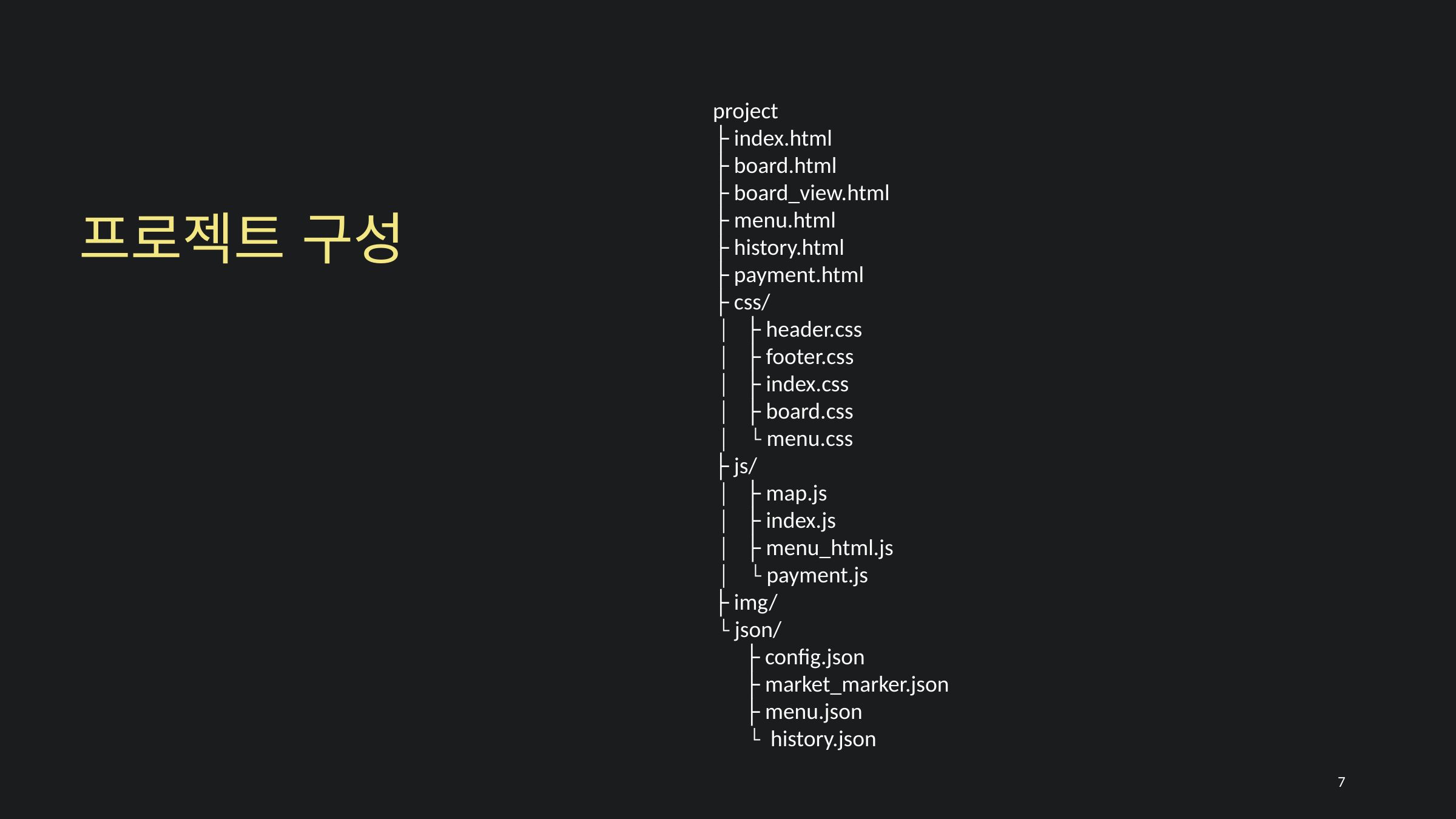

project
├ index.html
├ board.html
├ board_view.html
├ menu.html
├ history.html
├ payment.html
├ css/
 │   ├ header.css
 │   ├ footer.css
 │   ├ index.css
 │   ├ board.css
 │    └ menu.css
├ js/
 │   ├ map.js
 │   ├ index.js
 │   ├ menu_html.js
 │    └ payment.js
├ img/
 └ json/
      ├ config.json
      ├ market_marker.json
      ├ menu.json
       └  history.json
프로젝트 구성
7